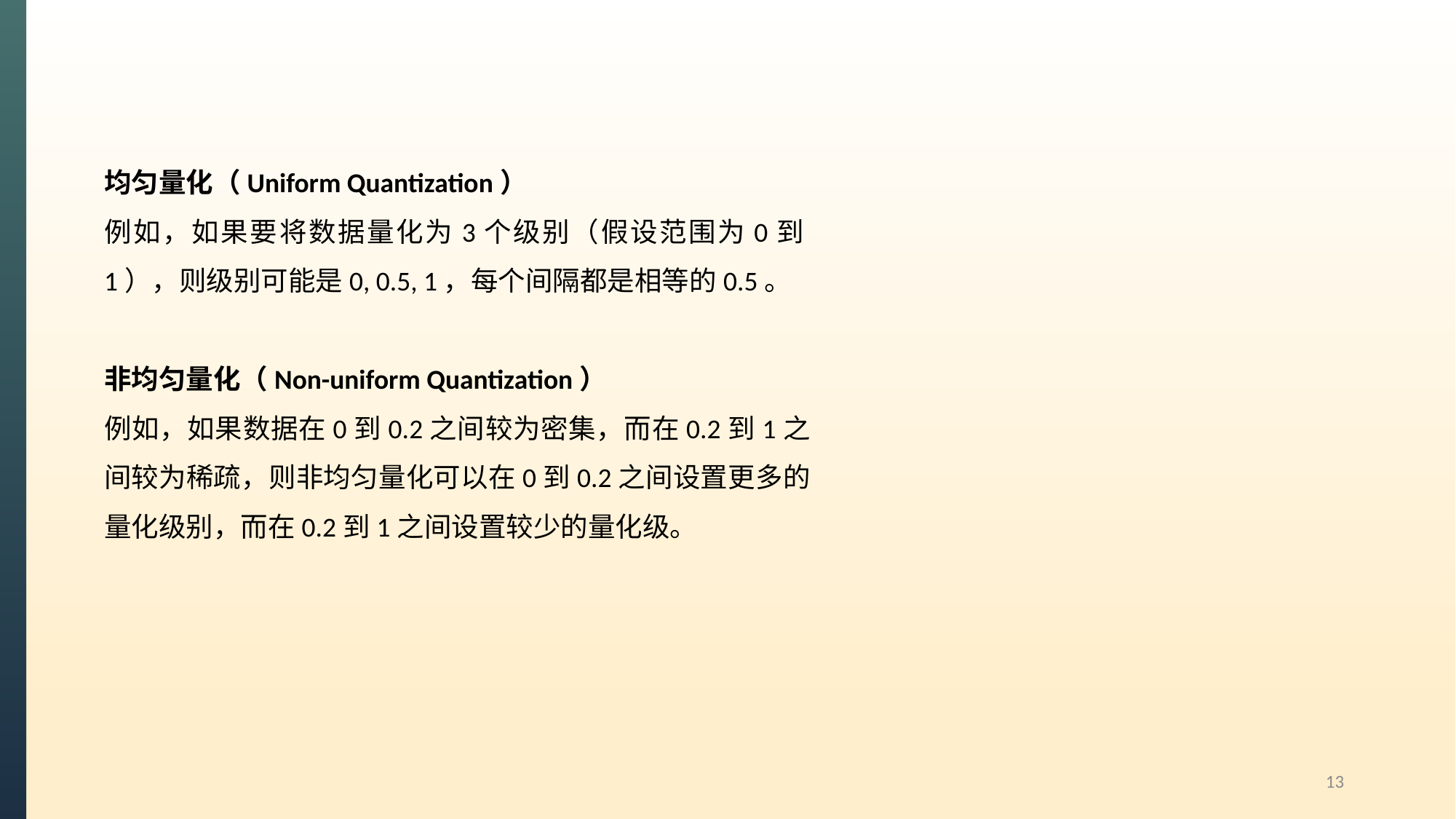

均匀量化（Uniform Quantization）
例如，如果要将数据量化为3个级别（假设范围为0到1），则级别可能是0, 0.5, 1，每个间隔都是相等的0.5。

非均匀量化（Non-uniform Quantization）
例如，如果数据在0到0.2之间较为密集，而在0.2到1之间较为稀疏，则非均匀量化可以在0到0.2之间设置更多的量化级别，而在0.2到1之间设置较少的量化级。
13